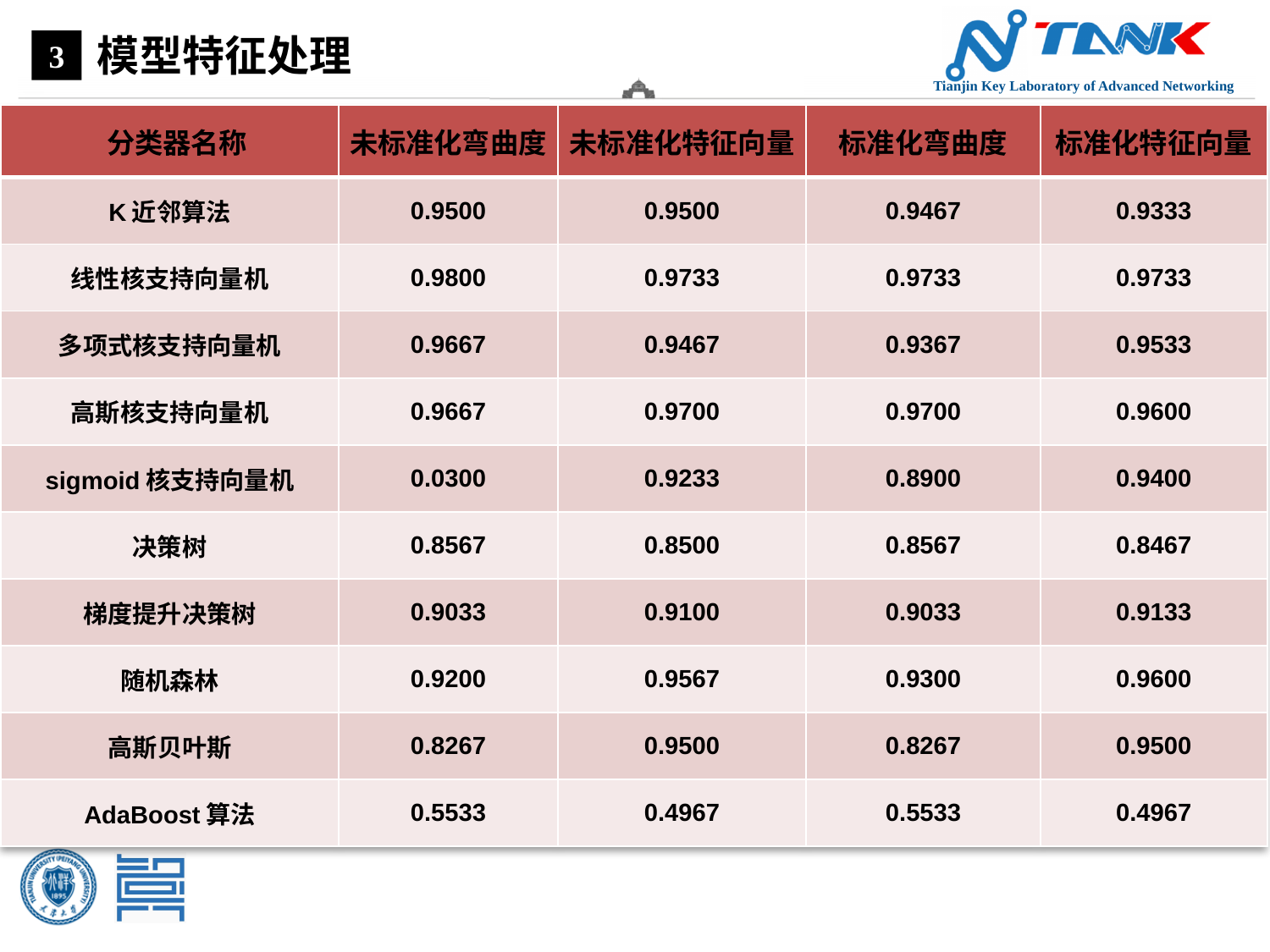

模型特征处理
3
| 分类器名称 | 未标准化弯曲度 | 未标准化特征向量 | 标准化弯曲度 | 标准化特征向量 |
| --- | --- | --- | --- | --- |
| K近邻算法 | 0.9500 | 0.9500 | 0.9467 | 0.9333 |
| 线性核支持向量机 | 0.9800 | 0.9733 | 0.9733 | 0.9733 |
| 多项式核支持向量机 | 0.9667 | 0.9467 | 0.9367 | 0.9533 |
| 高斯核支持向量机 | 0.9667 | 0.9700 | 0.9700 | 0.9600 |
| sigmoid核支持向量机 | 0.0300 | 0.9233 | 0.8900 | 0.9400 |
| 决策树 | 0.8567 | 0.8500 | 0.8567 | 0.8467 |
| 梯度提升决策树 | 0.9033 | 0.9100 | 0.9033 | 0.9133 |
| 随机森林 | 0.9200 | 0.9567 | 0.9300 | 0.9600 |
| 高斯贝叶斯 | 0.8267 | 0.9500 | 0.8267 | 0.9500 |
| AdaBoost算法 | 0.5533 | 0.4967 | 0.5533 | 0.4967 |